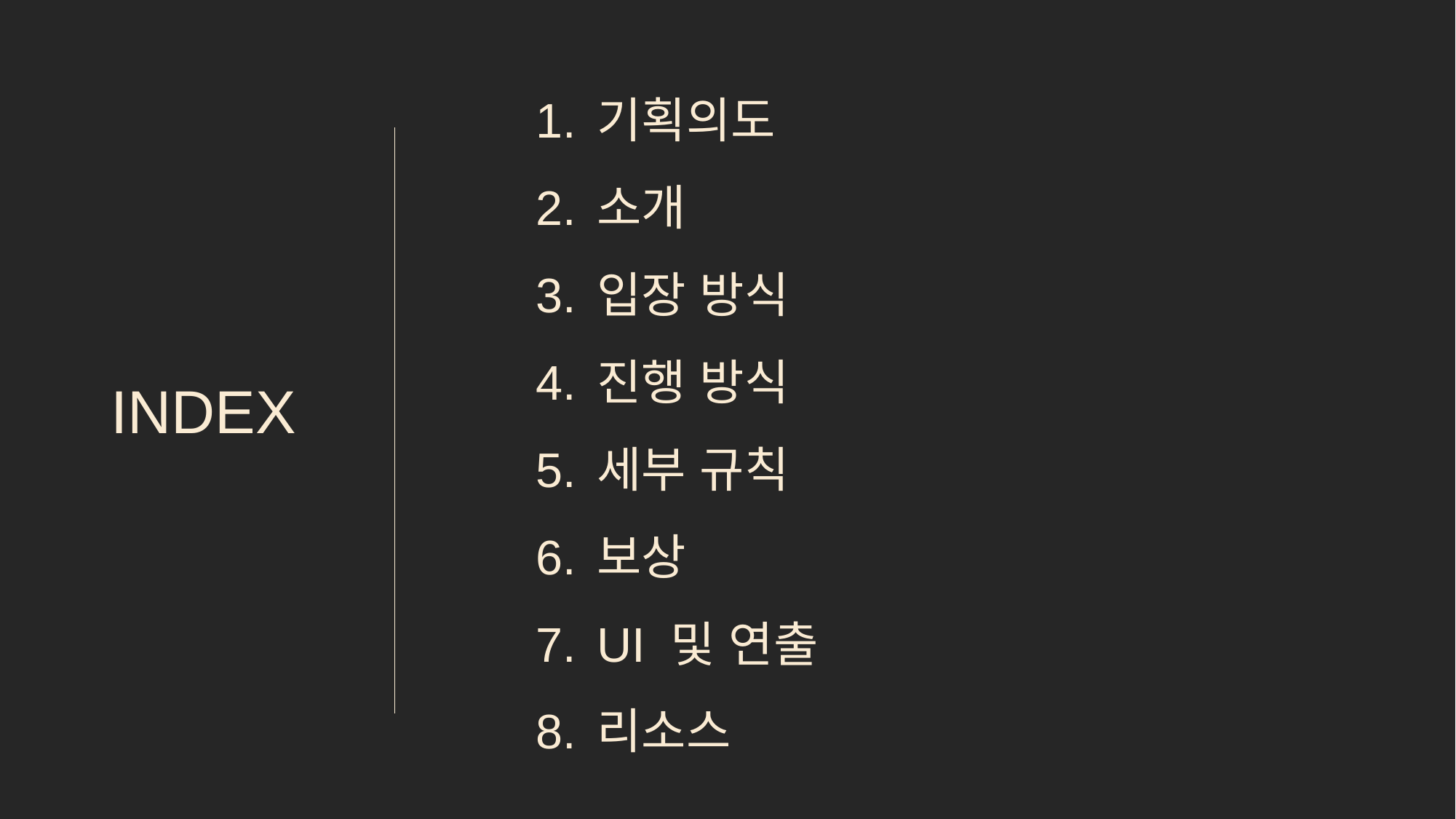

기획의도
소개
입장 방식
진행 방식
세부 규칙
보상
UI 및 연출
리소스
INDEX